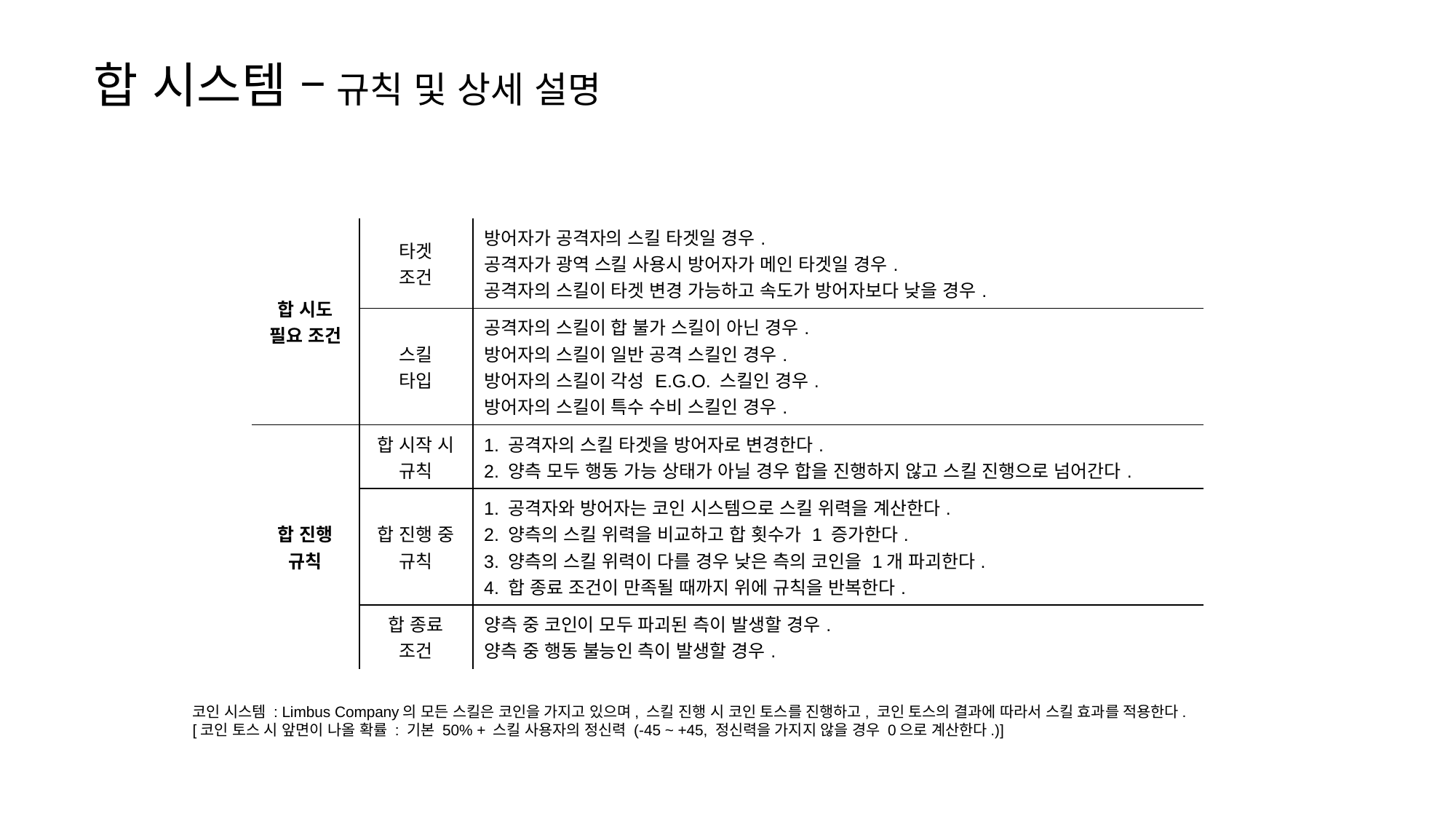

합 시스템 – 규칙 및 상세 설명
| 합 시도 필요 조건 | 타겟 조건 | 방어자가 공격자의 스킬 타겟일 경우. 공격자가 광역 스킬 사용시 방어자가 메인 타겟일 경우. 공격자의 스킬이 타겟 변경 가능하고 속도가 방어자보다 낮을 경우. |
| --- | --- | --- |
|  | 스킬 타입 | 공격자의 스킬이 합 불가 스킬이 아닌 경우. 방어자의 스킬이 일반 공격 스킬인 경우. 방어자의 스킬이 각성 E.G.O. 스킬인 경우. 방어자의 스킬이 특수 수비 스킬인 경우. |
| 합 진행 규칙 | 합 시작 시 규칙 | 1. 공격자의 스킬 타겟을 방어자로 변경한다. 2. 양측 모두 행동 가능 상태가 아닐 경우 합을 진행하지 않고 스킬 진행으로 넘어간다. |
|  | 합 진행 중 규칙 | 1. 공격자와 방어자는 코인 시스템으로 스킬 위력을 계산한다. 2. 양측의 스킬 위력을 비교하고 합 횟수가 1 증가한다. 3. 양측의 스킬 위력이 다를 경우 낮은 측의 코인을 1개 파괴한다. 4. 합 종료 조건이 만족될 때까지 위에 규칙을 반복한다. |
|  | 합 종료 조건 | 양측 중 코인이 모두 파괴된 측이 발생할 경우. 양측 중 행동 불능인 측이 발생할 경우. |
코인 시스템 : Limbus Company의 모든 스킬은 코인을 가지고 있으며, 스킬 진행 시 코인 토스를 진행하고, 코인 토스의 결과에 따라서 스킬 효과를 적용한다.
[코인 토스 시 앞면이 나올 확률 : 기본 50% + 스킬 사용자의 정신력 (-45 ~ +45, 정신력을 가지지 않을 경우 0으로 계산한다.)]